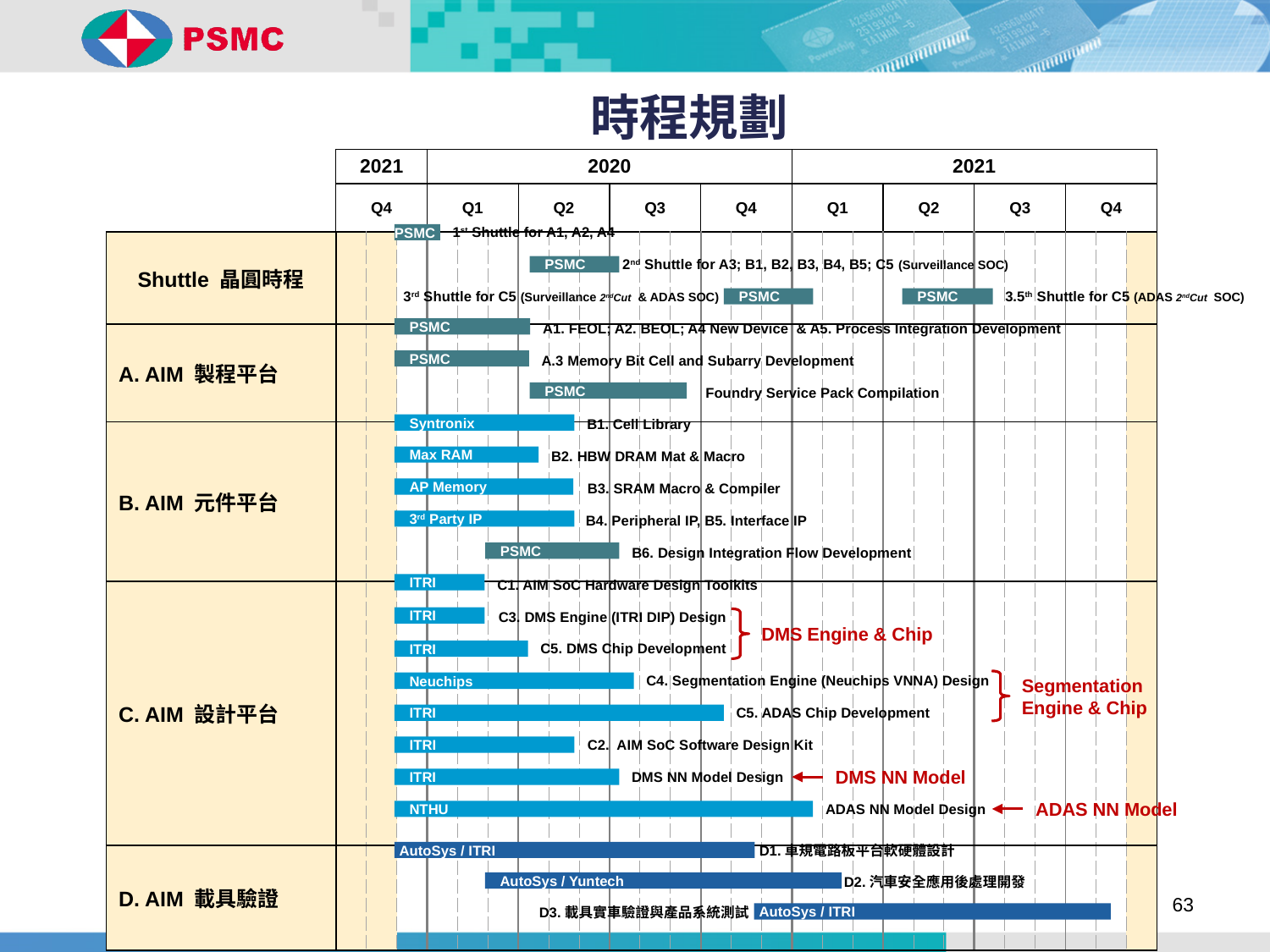

# 時程規劃
|  | 2021 |  |  | 2020 |  |  |  |  |  |  |  |  |  |  |  | 2021 |  |  |  |  |  |  |  |  |  |  |  |
| --- | --- | --- | --- | --- | --- | --- | --- | --- | --- | --- | --- | --- | --- | --- | --- | --- | --- | --- | --- | --- | --- | --- | --- | --- | --- | --- | --- |
|  | Q4 |  |  | Q1 |  |  | Q2 |  |  | Q3 |  |  | Q4 |  |  | Q1 |  |  | Q2 |  |  | Q3 |  |  | Q4 |  |  |
| Shuttle 晶圓時程 |  |  |  |  |  |  |  |  |  |  |  |  |  |  |  |  |  |  |  |  |  |  |  |  |  |  |  |
| A. AIM 製程平台 |  |  |  |  |  |  |  |  |  |  |  |  |  |  |  |  |  |  |  |  |  |  |  |  |  |  |  |
| B. AIM 元件平台 |  |  |  |  |  |  |  |  |  |  |  |  |  |  |  |  |  |  |  |  |  |  |  |  |  |  |  |
| C. AIM 設計平台 |  |  |  |  |  |  |  |  |  |  |  |  |  |  |  |  |  |  |  |  |  |  |  |  |  |  |  |
| D. AIM 載具驗證 |  |  |  |  |  |  |  |  |  |  |  |  |  |  |  |  |  |  |  |  |  |  |  |  |  |  |  |
1st Shuttle for A1, A2, A4
PSMC
2nd Shuttle for A3; B1, B2, B3, B4, B5; C5 (Surveillance SOC)
PSMC
3rd Shuttle for C5 (Surveillance 2ndCut  & ADAS SOC)
3.5th Shuttle for C5 (ADAS 2ndCut  SOC)
PSMC
PSMC
A1. FEOL; A2. BEOL; A4 New Device  & A5. Process Integration Development
PSMC
A.3 Memory Bit Cell and Subarry Development
PSMC
Foundry Service Pack Compilation
PSMC
B1. Cell Library
Syntronix
B2. HBW DRAM Mat & Macro
Max RAM
B3. SRAM Macro & Compiler
AP Memory
B4. Peripheral IP, B5. Interface IP
3rd Party IP
B6. Design Integration Flow Development
PSMC
C1. AIM SoC Hardware Design Toolkits
ITRI
C3. DMS Engine (ITRI DIP) Design
ITRI

DMS Engine & Chip
C5. DMS Chip Development
ITRI
C4. Segmentation Engine (Neuchips VNNA) Design
Neuchips
SegmentationEngine & Chip

C5. ADAS Chip Development
ITRI
C2.  AIM SoC Software Design Kit
ITRI
DMS NN Model
DMS NN Model Design
ITRI
ADAS NN Model
ADAS NN Model Design
NTHU
D1.車規電路板平台軟硬體設計
AutoSys / ITRI
D2.汽車安全應用後處理開發
AutoSys / ITRI
AutoSys / Yuntech
63
D3.載具實車驗證與產品系統測試